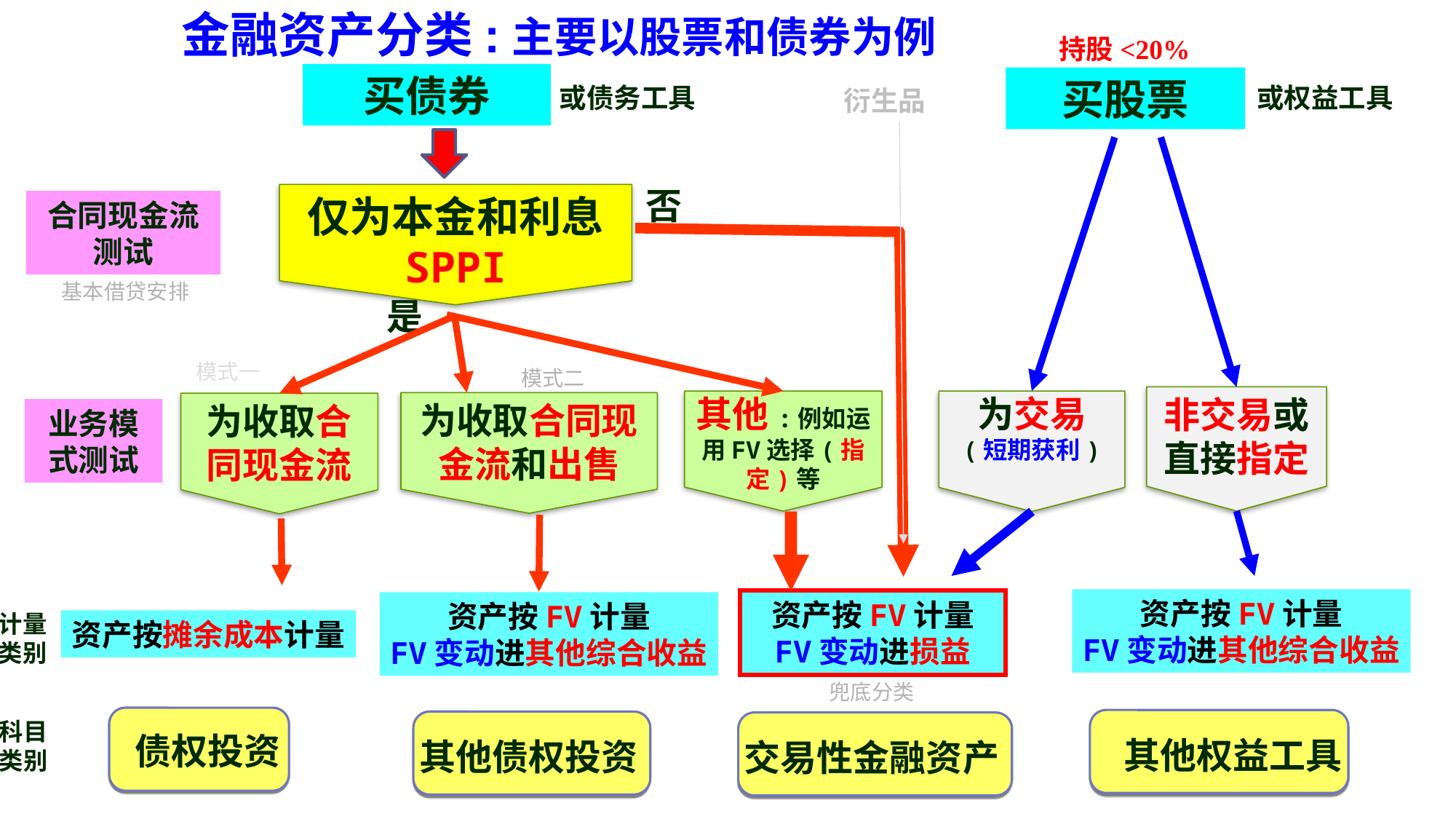

# 金融资产分类:主要以股票和债券为例
持股<20%
买股票
或权益工具
买债券
或债务工具

衍生品
否
仅为本金和利息
SPPI

合同现金流
测试

基本借贷安排
是
模式一
模式二
非交易或
直接指定
其他:例如运用FV选择(指定)等
为交易
(短期获利)
为收取合同现金流和出售
为收取合同现金流
业务模式测试

资产按FV计量
FV变动进其他综合收益
资产按FV计量
FV变动进损益
资产按FV计量
FV变动进其他综合收益
计量类别
资产按摊余成本计量
兜底分类

债权投资

其他权益工具
科目类别

其他债权投资

交易性金融资产